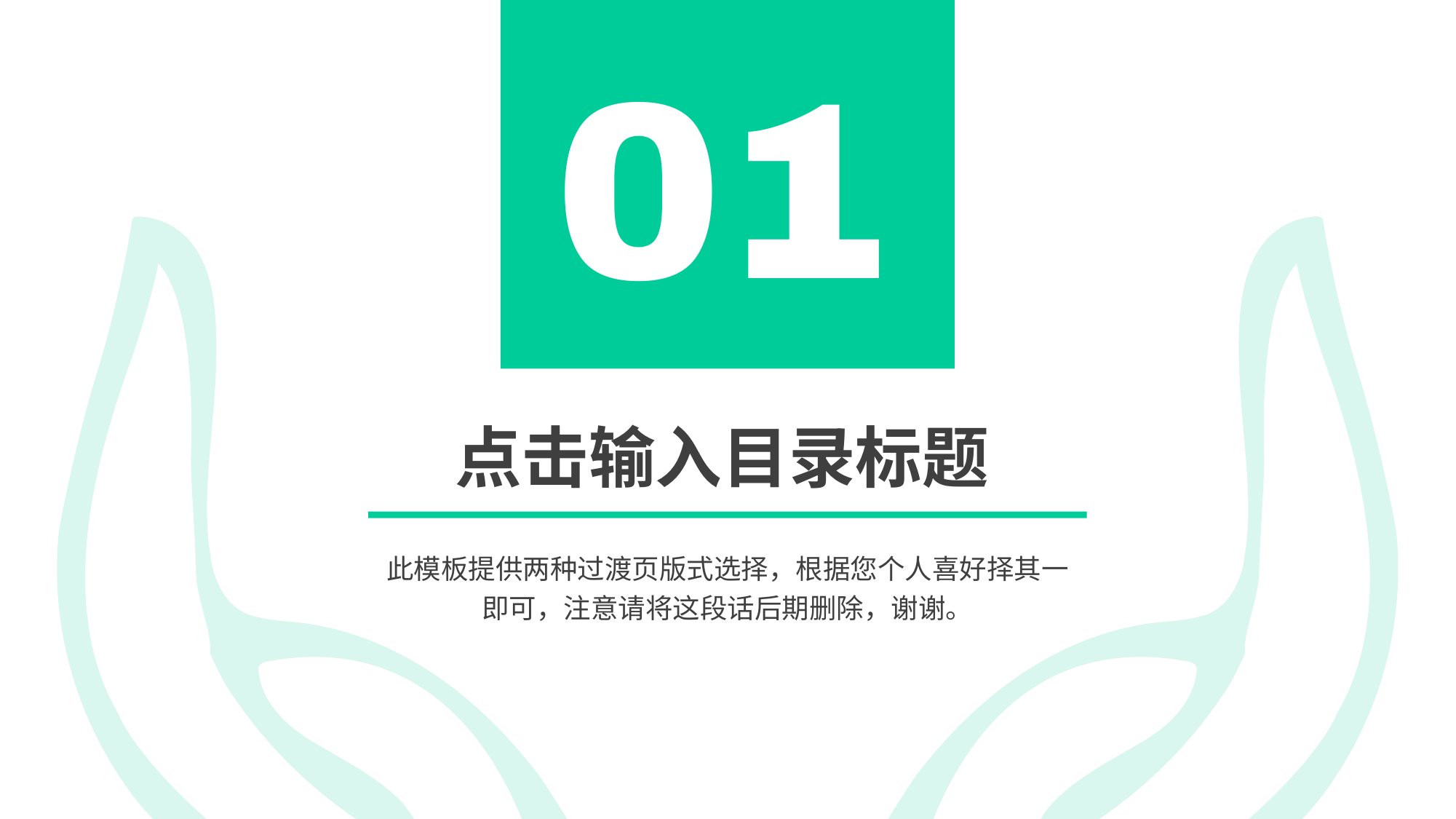

01
点击输入目录标题
此模板提供两种过渡页版式选择，根据您个人喜好择其一即可，注意请将这段话后期删除，谢谢。